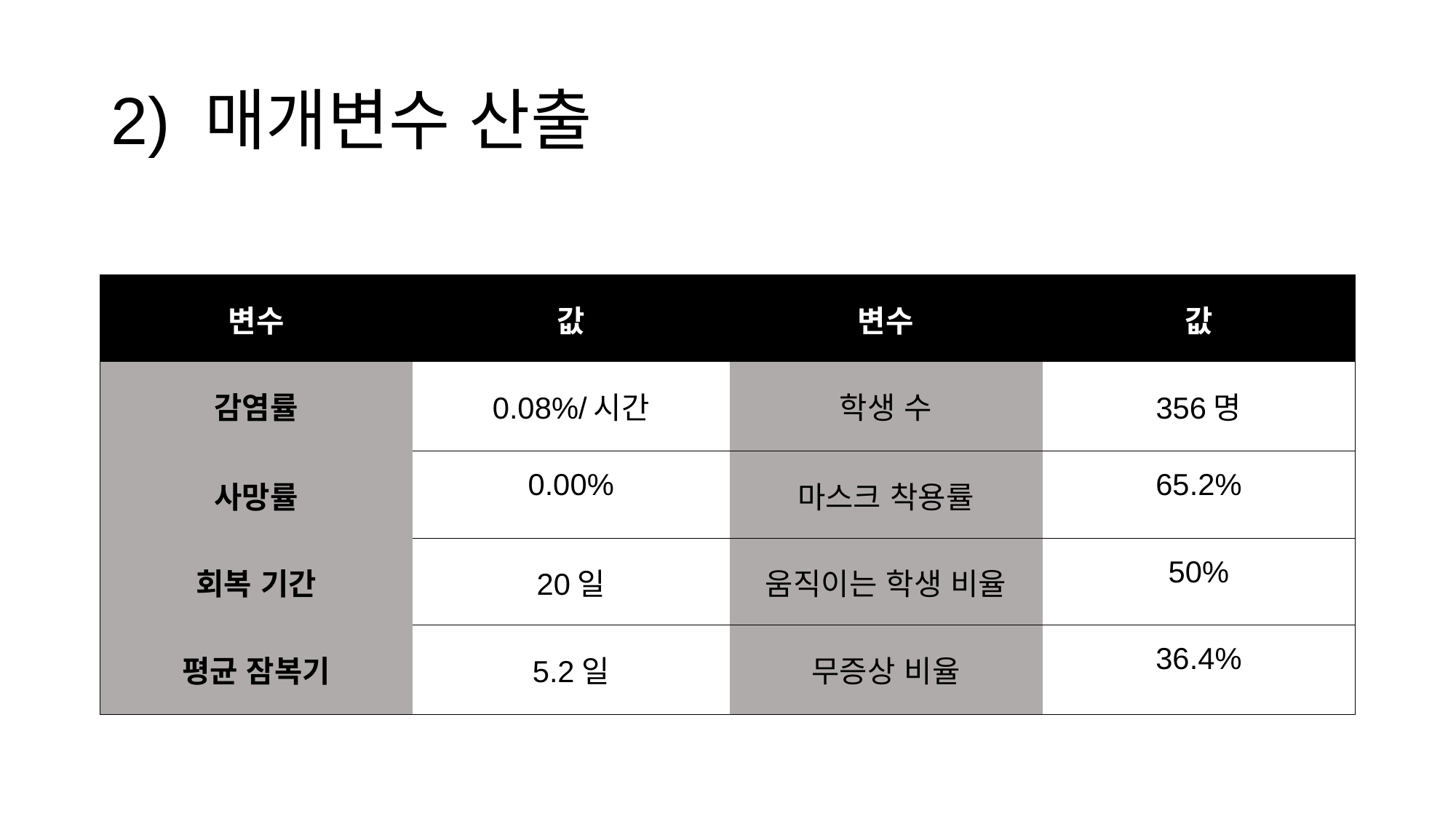

# 2) 매개변수 산출
| 변수 | 값 | 변수 | 값 |
| --- | --- | --- | --- |
| 감염률 | 0.08%/시간 | 학생 수 | 356명 |
| 사망률 | 0.00% | 마스크 착용률 | 65.2% |
| 회복 기간 | 20일 | 움직이는 학생 비율 | 50% |
| 평균 잠복기 | 5.2일 | 무증상 비율 | 36.4% |